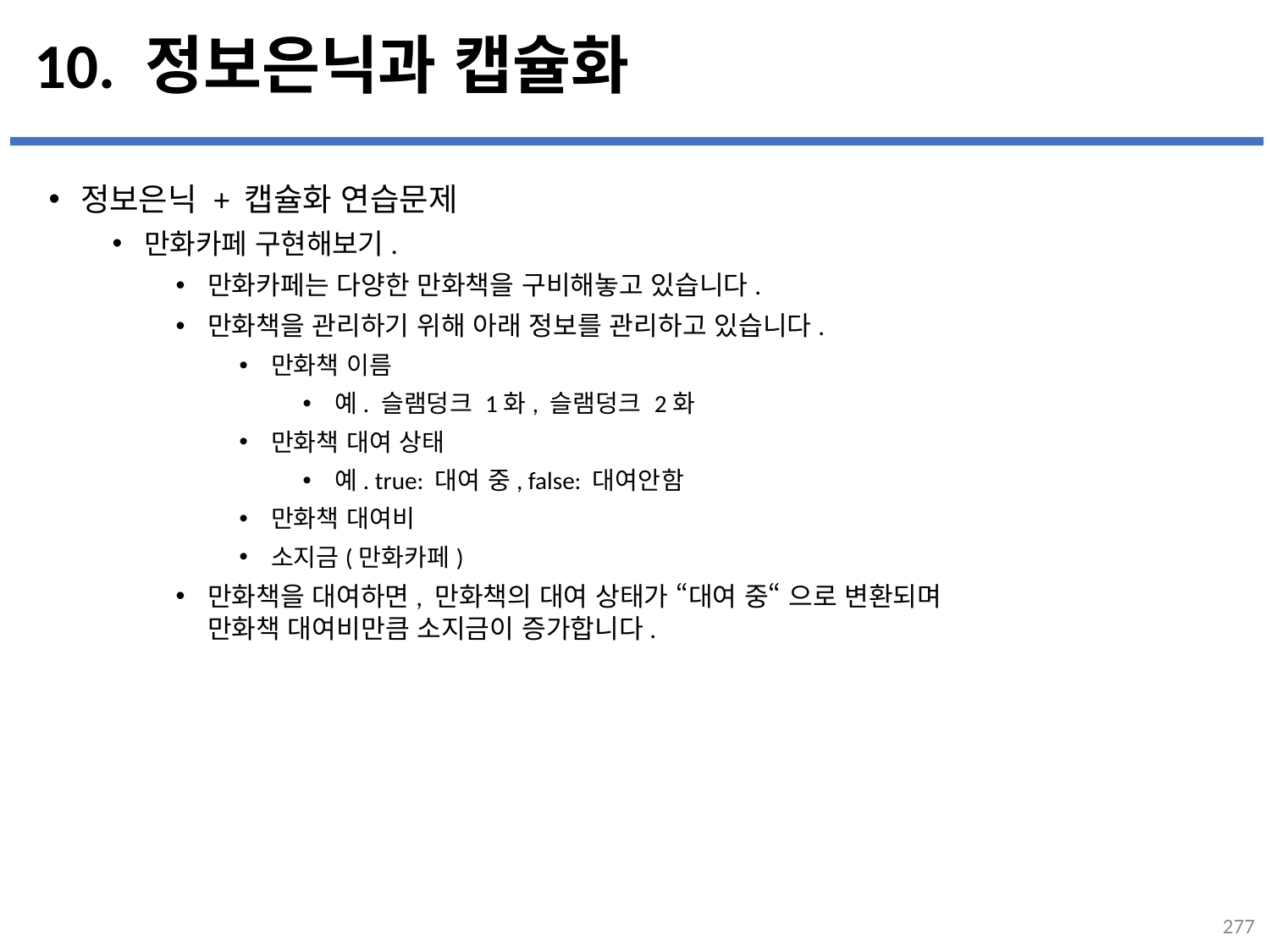

# 10. 정보은닉과 캡슐화
정보은닉 + 캡슐화 연습문제
만화카페 구현해보기.
만화카페는 다양한 만화책을 구비해놓고 있습니다.
만화책을 관리하기 위해 아래 정보를 관리하고 있습니다.
만화책 이름
예. 슬램덩크 1화, 슬램덩크 2화
만화책 대여 상태
예. true: 대여 중, false: 대여안함
만화책 대여비
소지금(만화카페)
만화책을 대여하면, 만화책의 대여 상태가 “대여 중“ 으로 변환되며
만화책 대여비만큼 소지금이 증가합니다.

...

설명
277